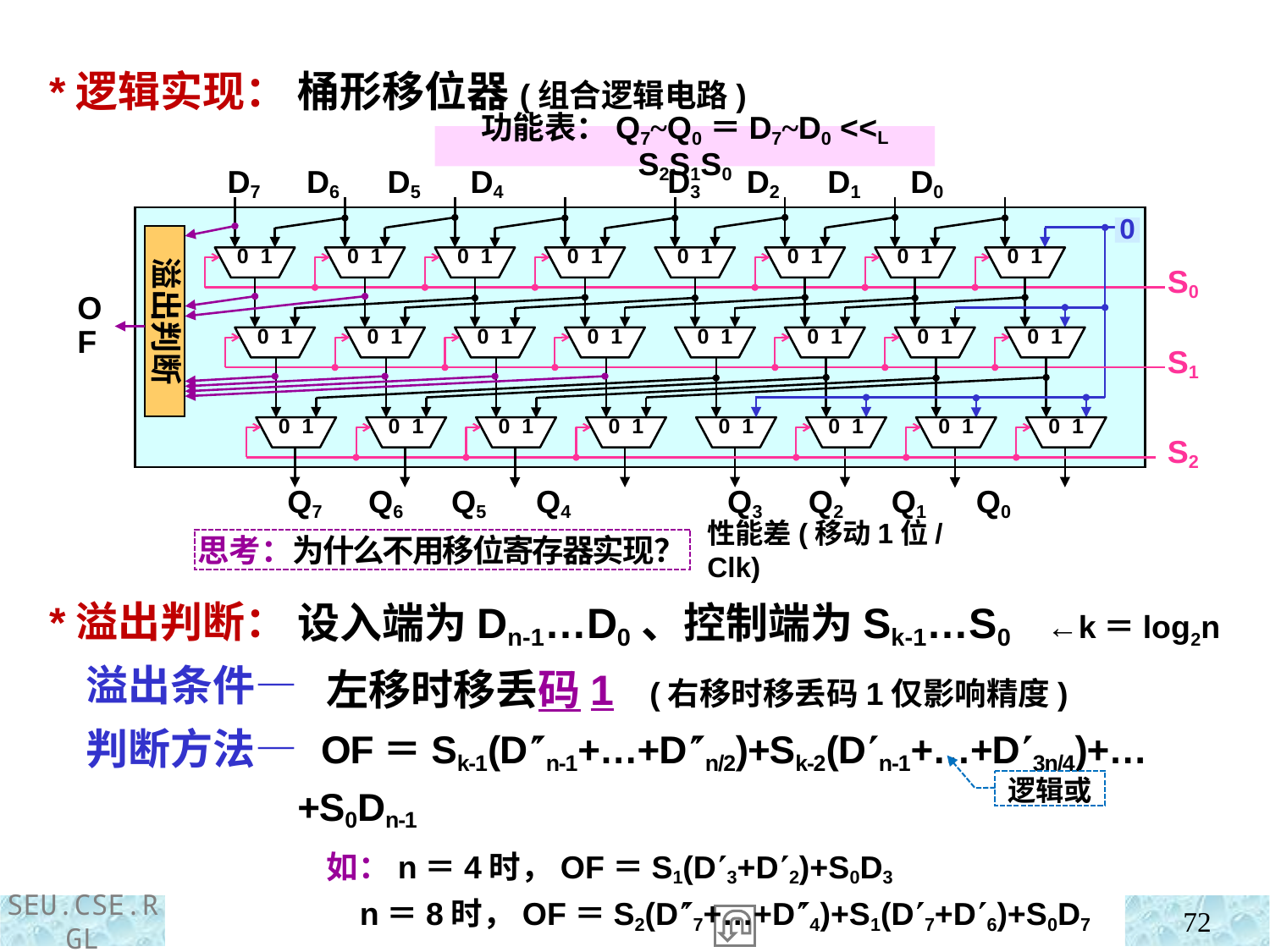

*逻辑实现：

 *溢出判断：
    溢出条件—
    判断方法—
桶形移位器(组合逻辑电路)
功能表：Q7~Q0＝D7~D0 <<L S2S1S0
D7     D6     D5     D4
D3     D2     D1     D0

0
0  1
0  1
0  1
0  1
0  1
0  1
0  1
0  1
S0
0  1
0  1
0  1
0  1
0  1
0  1
0  1
0  1
S1
0  1
0  1
0  1
0  1
0  1
0  1
0  1
0  1
S2
Q7     Q6     Q5     Q4
Q3     Q2     Q1     Q0
溢出判断
OF
思考：为什么不用移位寄存器实现？
性能差(移动1位/Clk)
设入端为Dn-1…D0、控制端为Sk-1…S0   ←k＝log2n
  左移时移丢码1   (右移时移丢码1仅影响精度)
  OF＝Sk-1(D″n-1+…+D″n/2)+Sk-2(D′n-1+…+D′3n/4)+…+S0Dn-1
   如：n＝4时，OF＝S1(D′3+D′2)+S0D3
       n＝8时，OF＝S2(D″7+…+D″4)+S1(D′7+D′6)+S0D7
逻辑或
72